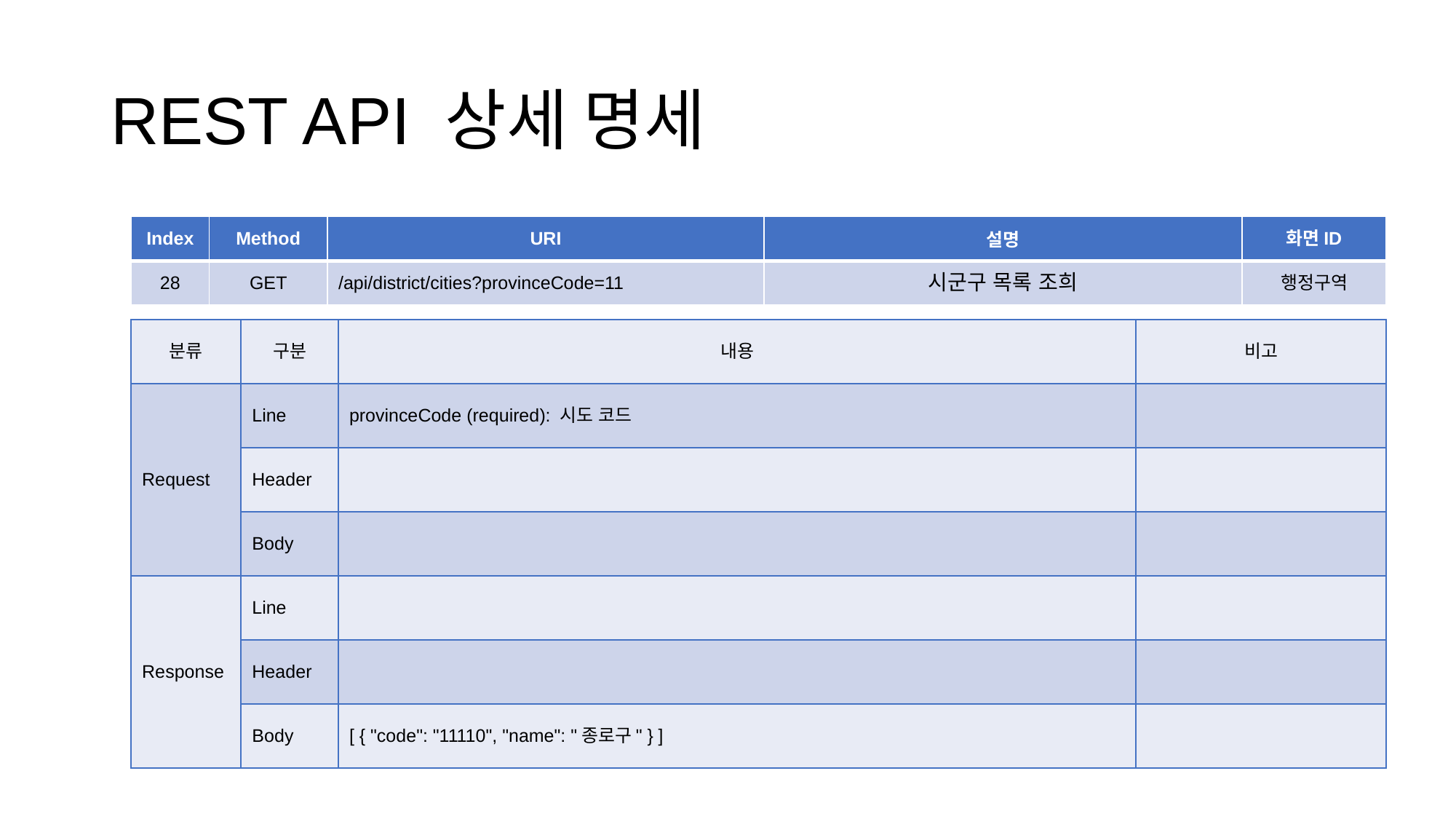

# REST API 상세 명세
| Index | Method | URI | 설명 | 화면ID |
| --- | --- | --- | --- | --- |
| 28 | GET | /api/district/cities?provinceCode=11 | 시군구 목록 조희 | 행정구역 |
| 분류 | 구분 | 내용 | 비고 |
| --- | --- | --- | --- |
| Request | Line | provinceCode (required): 시도 코드 |  |
|  | Header |  |  |
|  | Body |  |  |
| Response | Line |  |  |
|  | Header |  |  |
|  | Body | [ { "code": "11110", "name": "종로구" } ] |  |